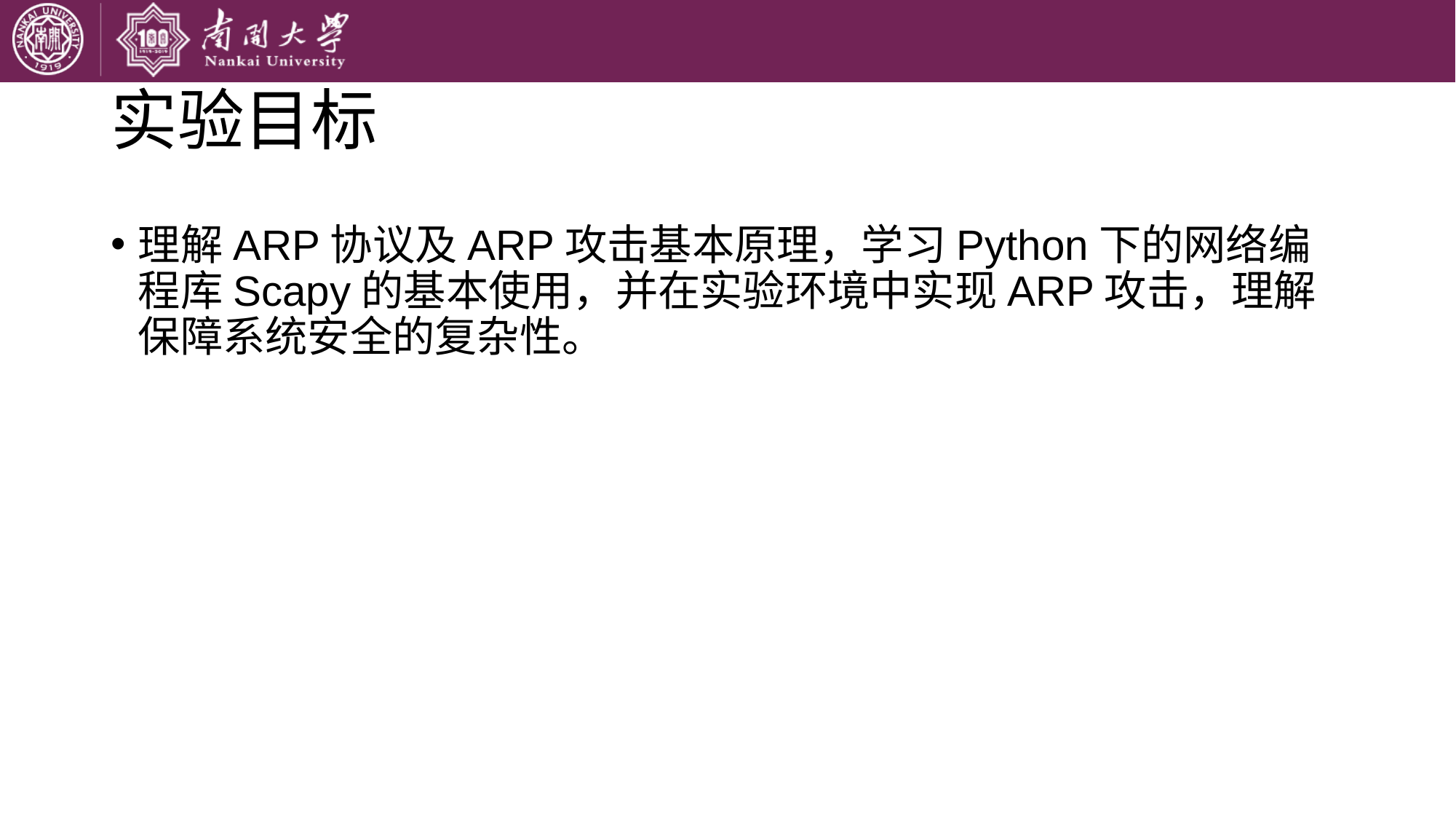

# 实验目标
理解ARP协议及ARP攻击基本原理，学习Python下的网络编程库Scapy的基本使用，并在实验环境中实现ARP攻击，理解保障系统安全的复杂性。